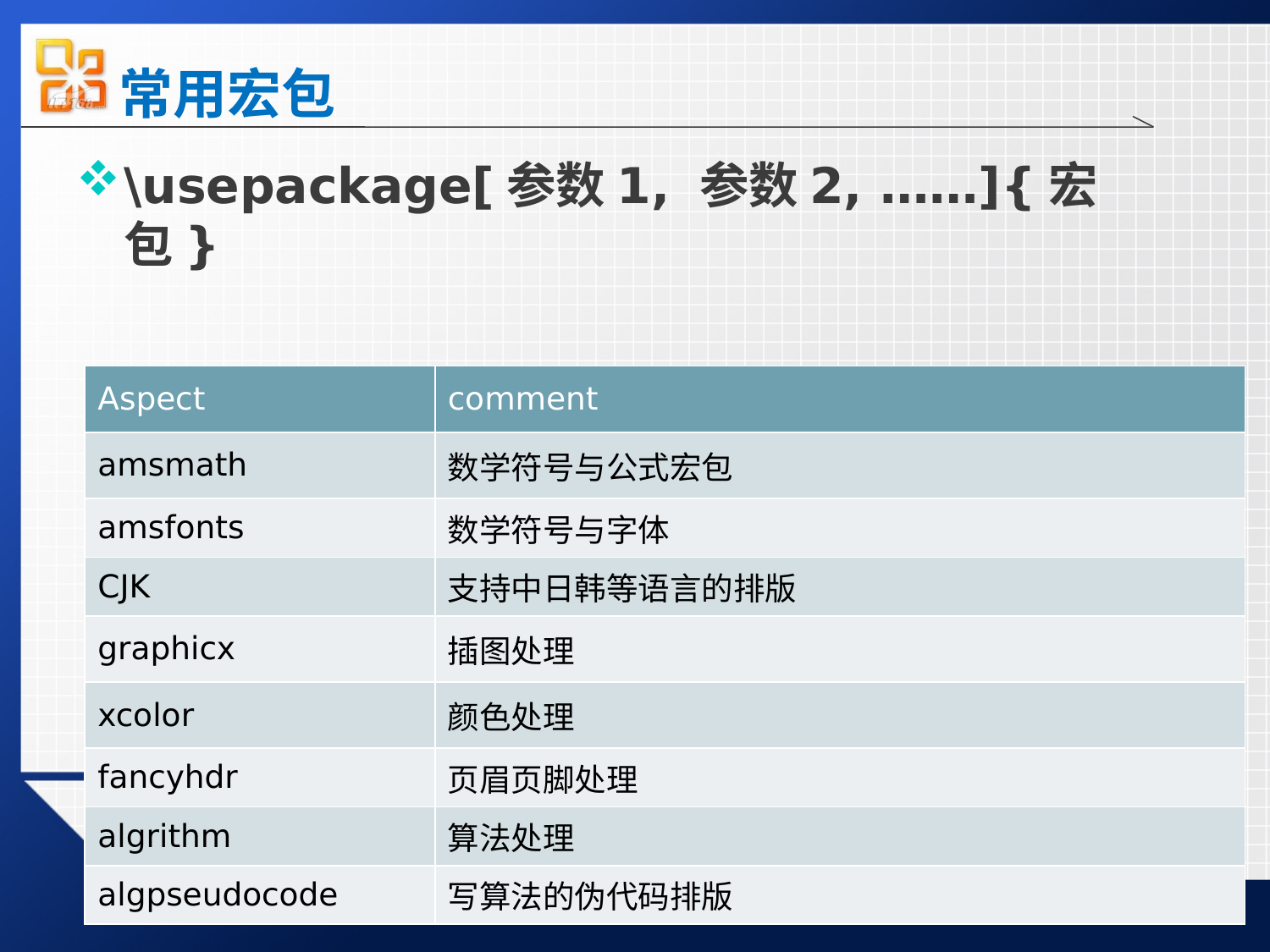

# 常用宏包
\usepackage[参数1, 参数2, ……]{宏包}
| Aspect | comment |
| --- | --- |
| amsmath | 数学符号与公式宏包 |
| amsfonts | 数学符号与字体 |
| CJK | 支持中日韩等语言的排版 |
| graphicx | 插图处理 |
| xcolor | 颜色处理 |
| fancyhdr | 页眉页脚处理 |
| algrithm | 算法处理 |
| algpseudocode | 写算法的伪代码排版 |